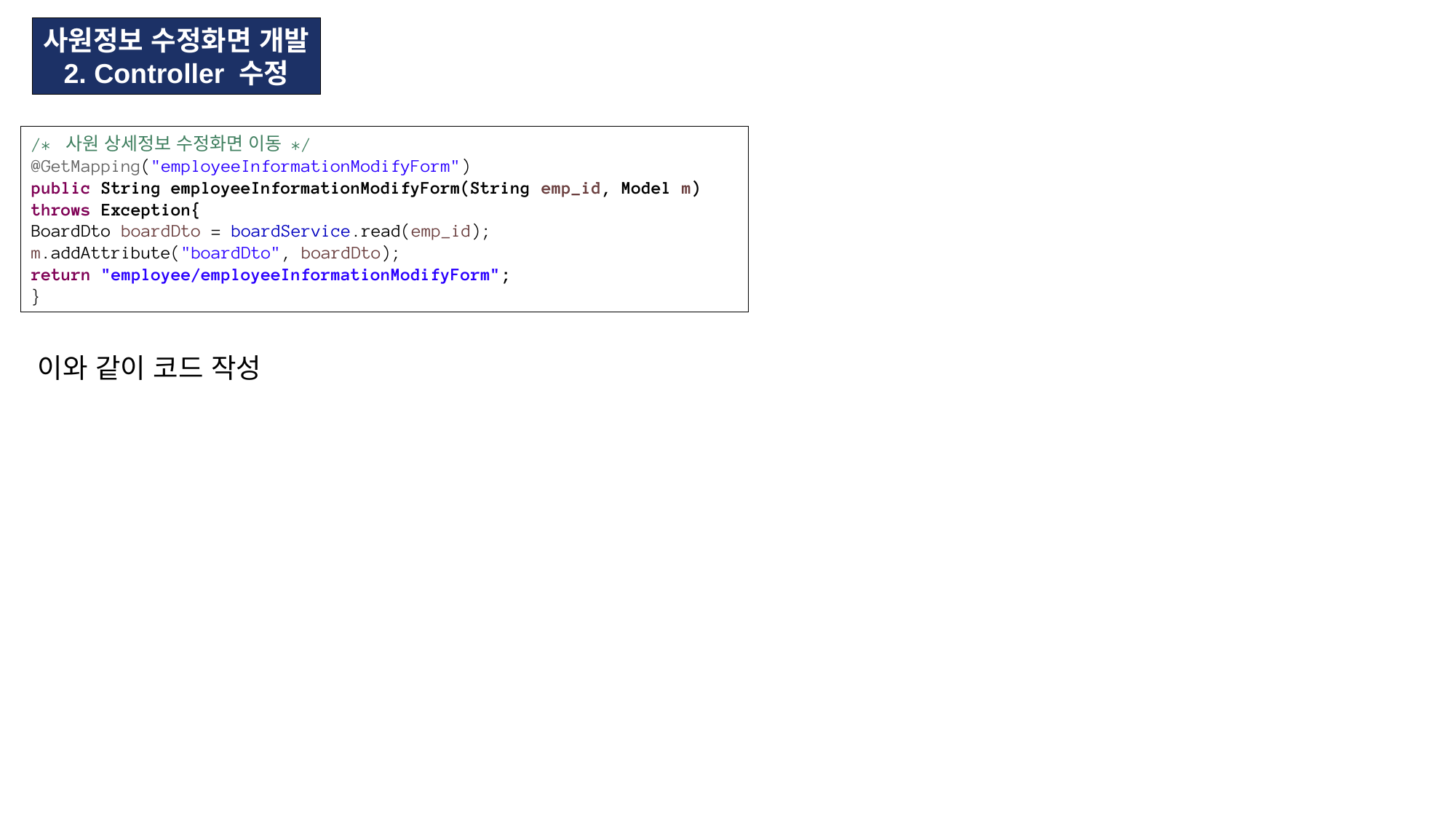

사원정보 수정화면 개발
2. Controller 수정
/* 사원 상세정보 수정화면 이동 */
@GetMapping("employeeInformationModifyForm")
public String employeeInformationModifyForm(String emp_id, Model m) throws Exception{
BoardDto boardDto = boardService.read(emp_id);
m.addAttribute("boardDto", boardDto);
return "employee/employeeInformationModifyForm";
}
이와 같이 코드 작성